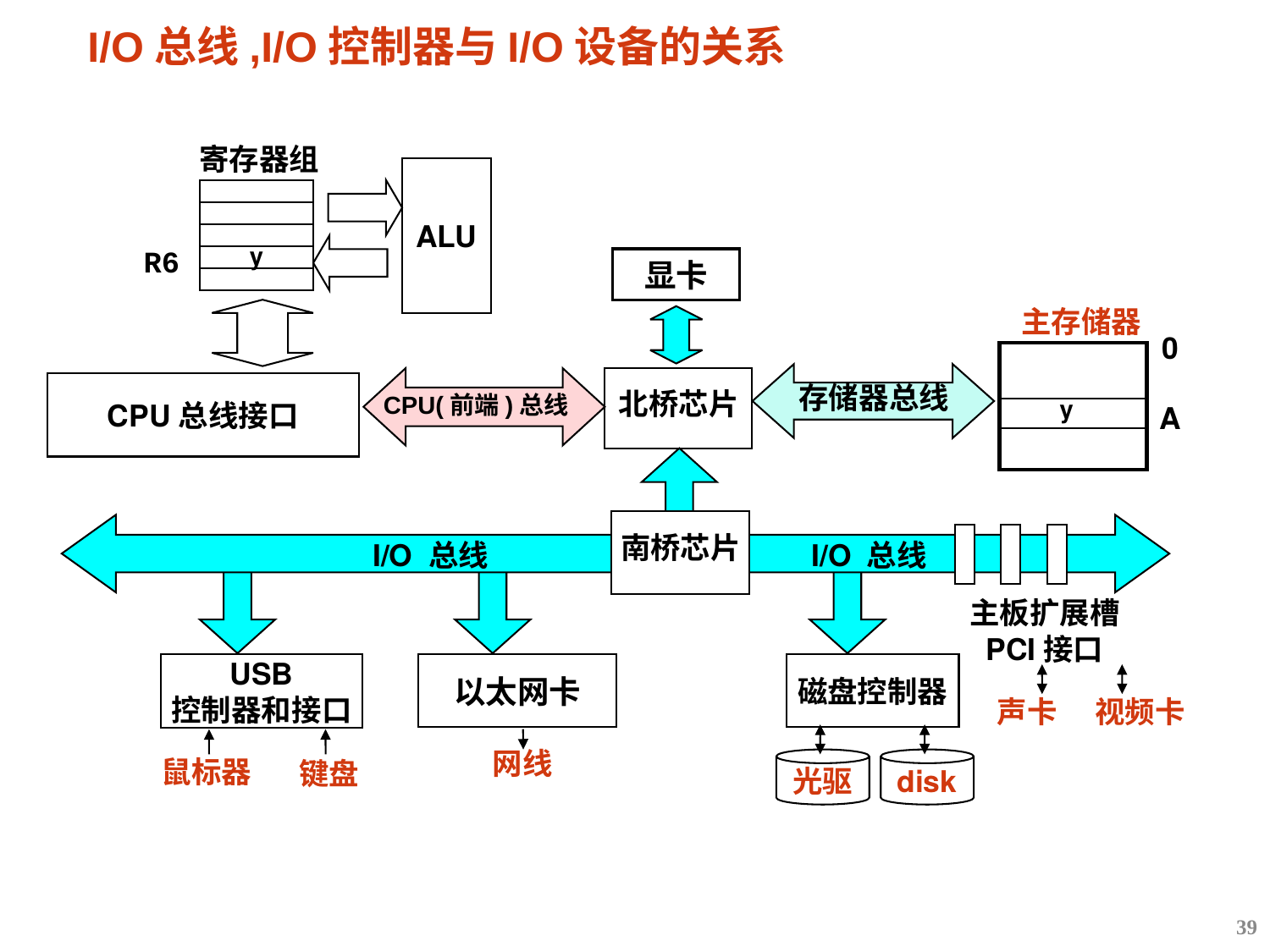

# I/O总线,I/O控制器与I/O设备的关系
寄存器组
ALU

R6
y

CPU总线接口
CPU(前端)总线
显卡
主存储器

0

存储器总线
北桥芯片
A
y

南桥芯片

I/O 总线
I/O 总线

主板扩展槽
PCI接口
USB
控制器和接口
以太网卡
磁盘控制器

声卡
视频卡

网线
鼠标器
键盘
光驱
disk
39